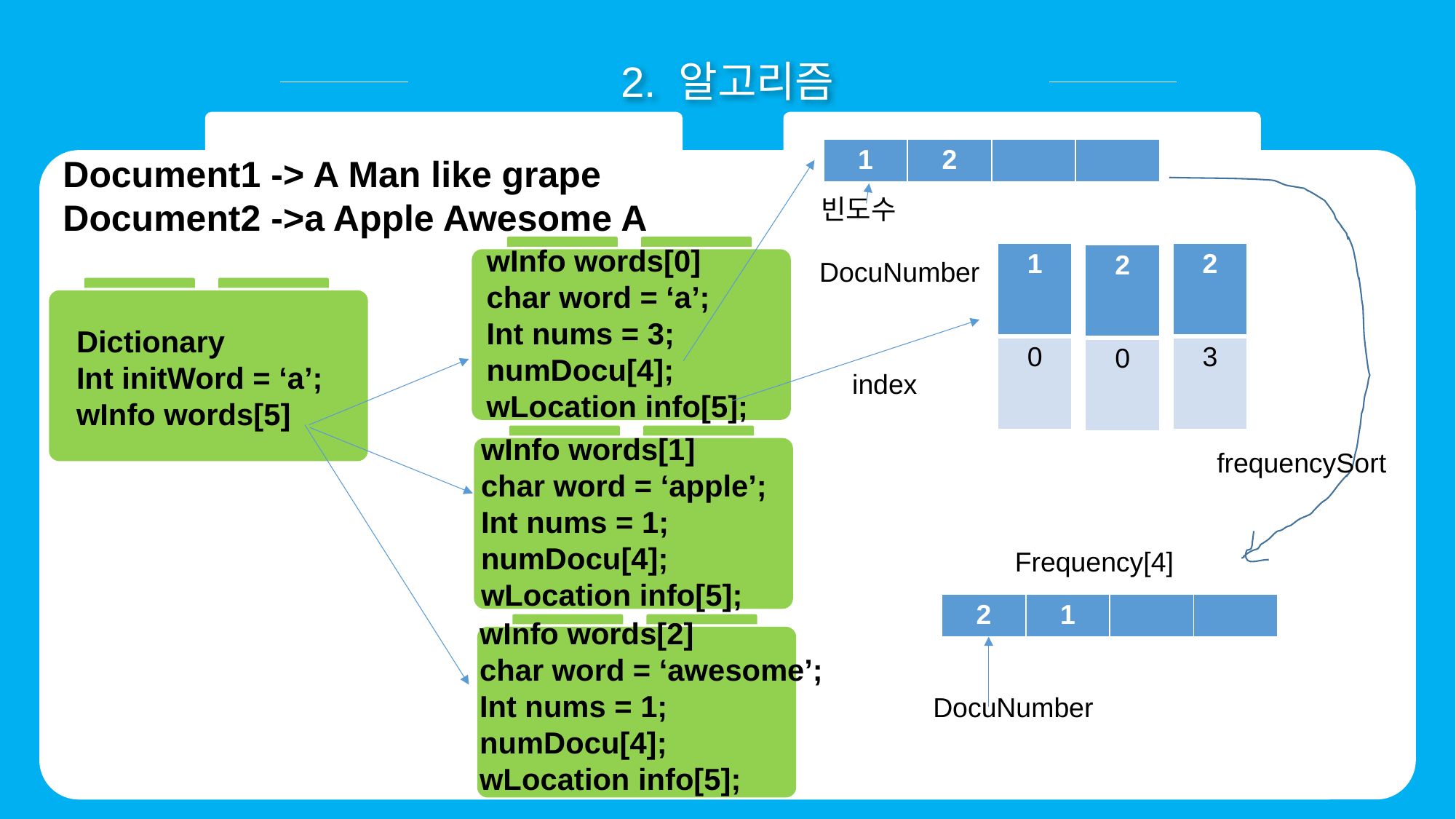

2. 알고리즘

| 1 | 2 |  |  |
| --- | --- | --- | --- |
Document1 -> A Man like grape         Document2 ->a Apple Awesome A

빈도수
wInfo words[0]
char word = ‘a’;
Int nums = 3;
numDocu[4];
wLocation info[5];

| 1 |
| --- |
| 0 |
| 2 |
| --- |
| 3 |
| 2 |
| --- |
| 0 |
DocuNumber

Dictionary
Int initWord = ‘a’;
wInfo words[5]

index
wInfo words[1]
char word = ‘apple’;
Int nums = 1;
numDocu[4];
wLocation info[5];

frequencySort

Frequency[4]
| 2 | 1 |  |  |
| --- | --- | --- | --- |
wInfo words[2]
char word = ‘awesome’;
Int nums = 1;
numDocu[4];
wLocation info[5];

DocuNumber